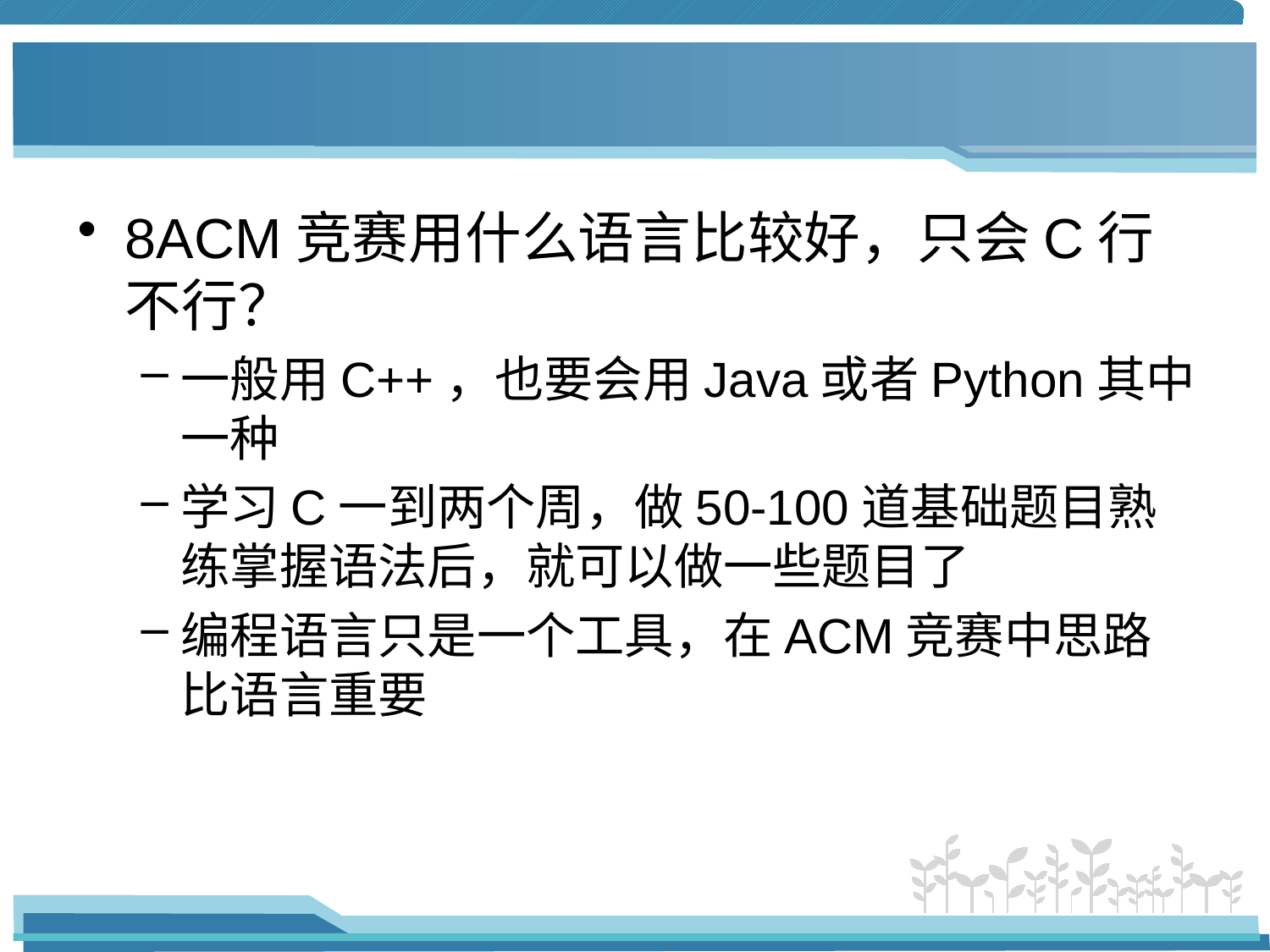

#
8ACM竞赛用什么语言比较好，只会C行不行？
一般用C++，也要会用Java或者Python其中一种
学习C一到两个周，做50-100道基础题目熟练掌握语法后，就可以做一些题目了
编程语言只是一个工具，在ACM竞赛中思路比语言重要